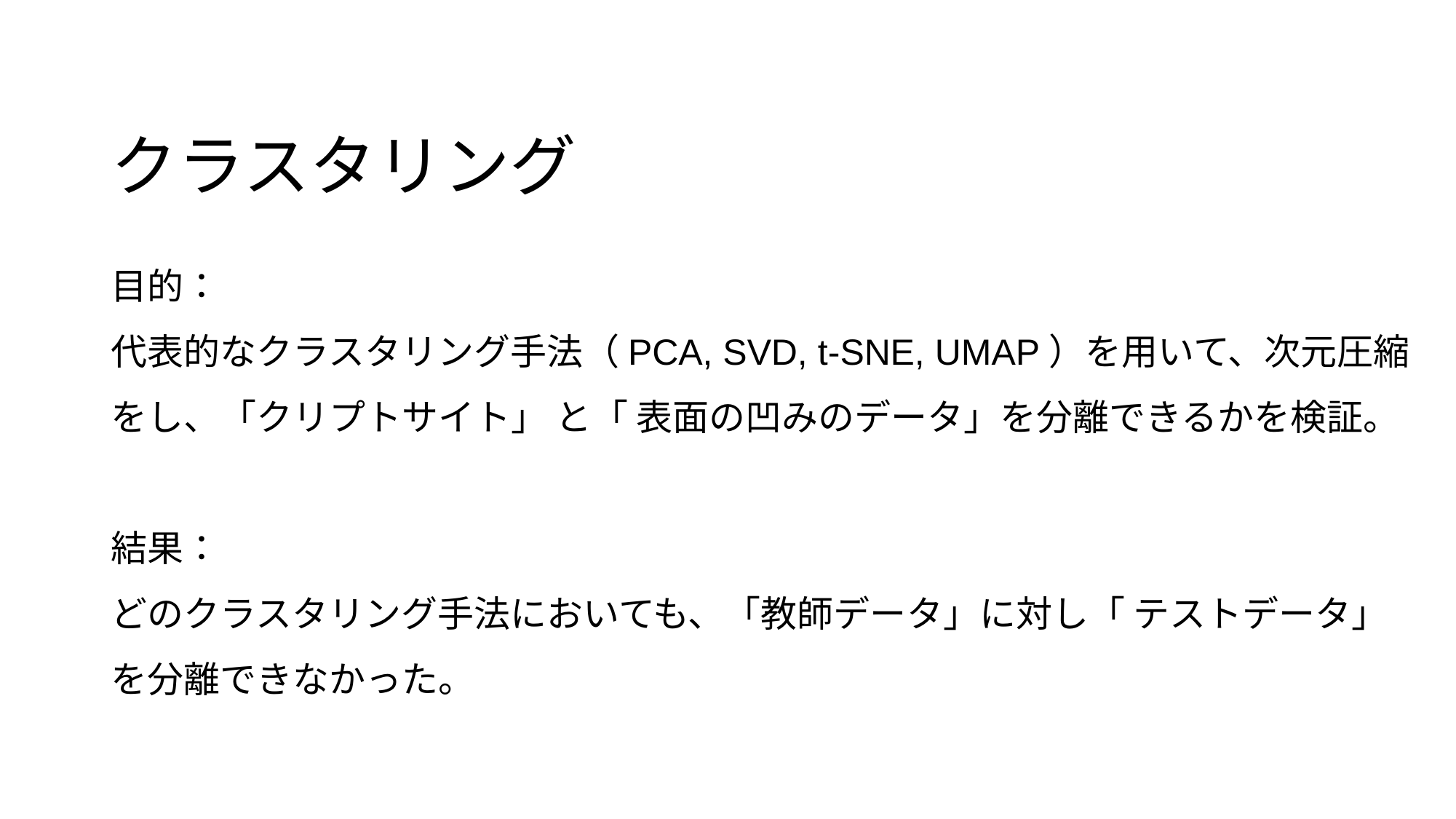

# クラスタリング
目的：
代表的なクラスタリング手法（PCA, SVD, t-SNE, UMAP）を用いて、次元圧縮をし、「クリプトサイト」 と「 表面の凹みのデータ」を分離できるかを検証。

結果：
どのクラスタリング手法においても、「教師データ」に対し「 テストデータ」を分離できなかった。